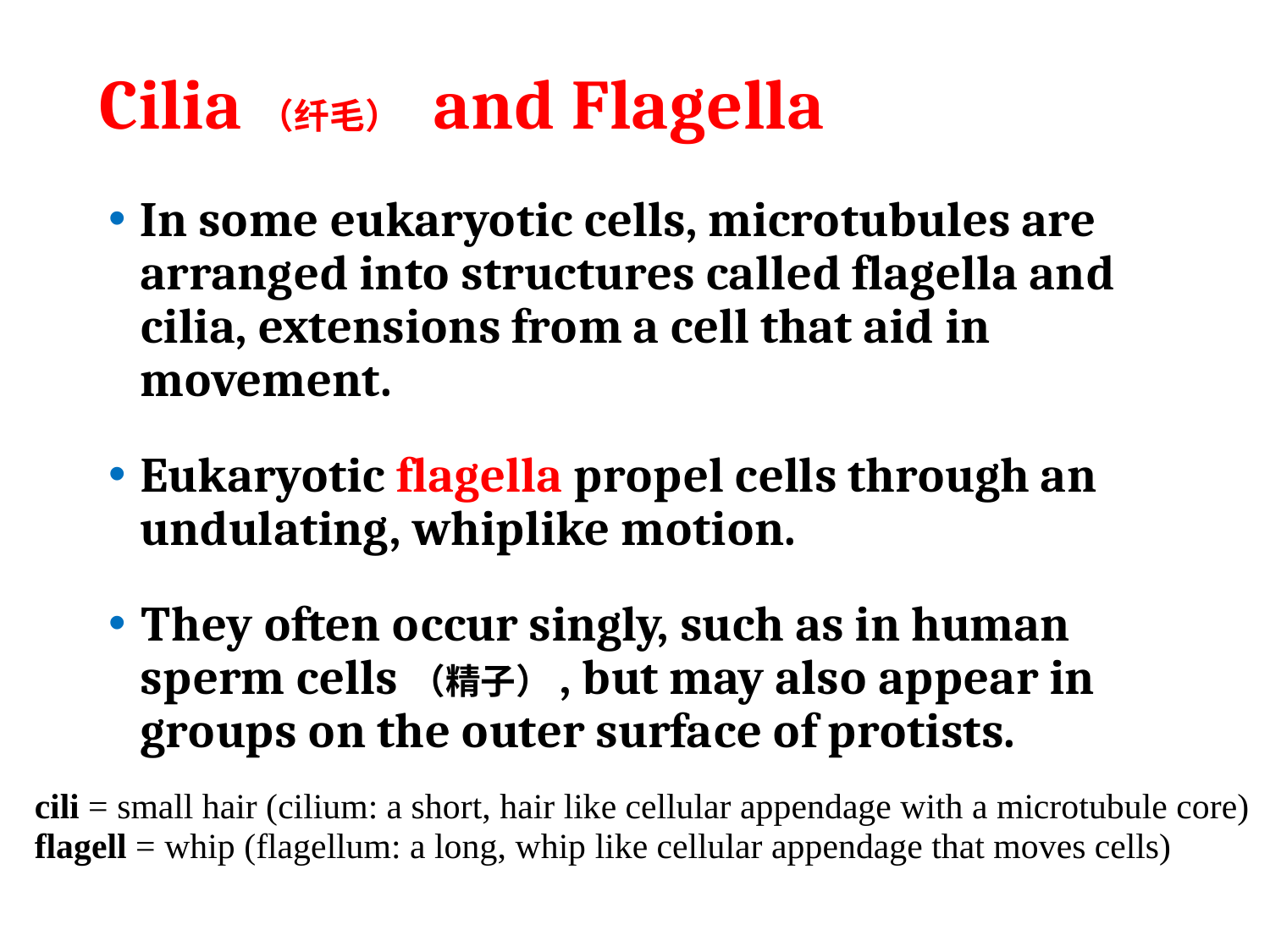

# Cilia（纤毛） and Flagella
In some eukaryotic cells, microtubules are arranged into structures called flagella and cilia, extensions from a cell that aid in movement.
Eukaryotic flagella propel cells through an undulating, whiplike motion.
They often occur singly, such as in human sperm cells（精子）, but may also appear in groups on the outer surface of protists.
cili = small hair (cilium: a short, hair like cellular appendage with a microtubule core)
flagell = whip (flagellum: a long, whip like cellular appendage that moves cells)